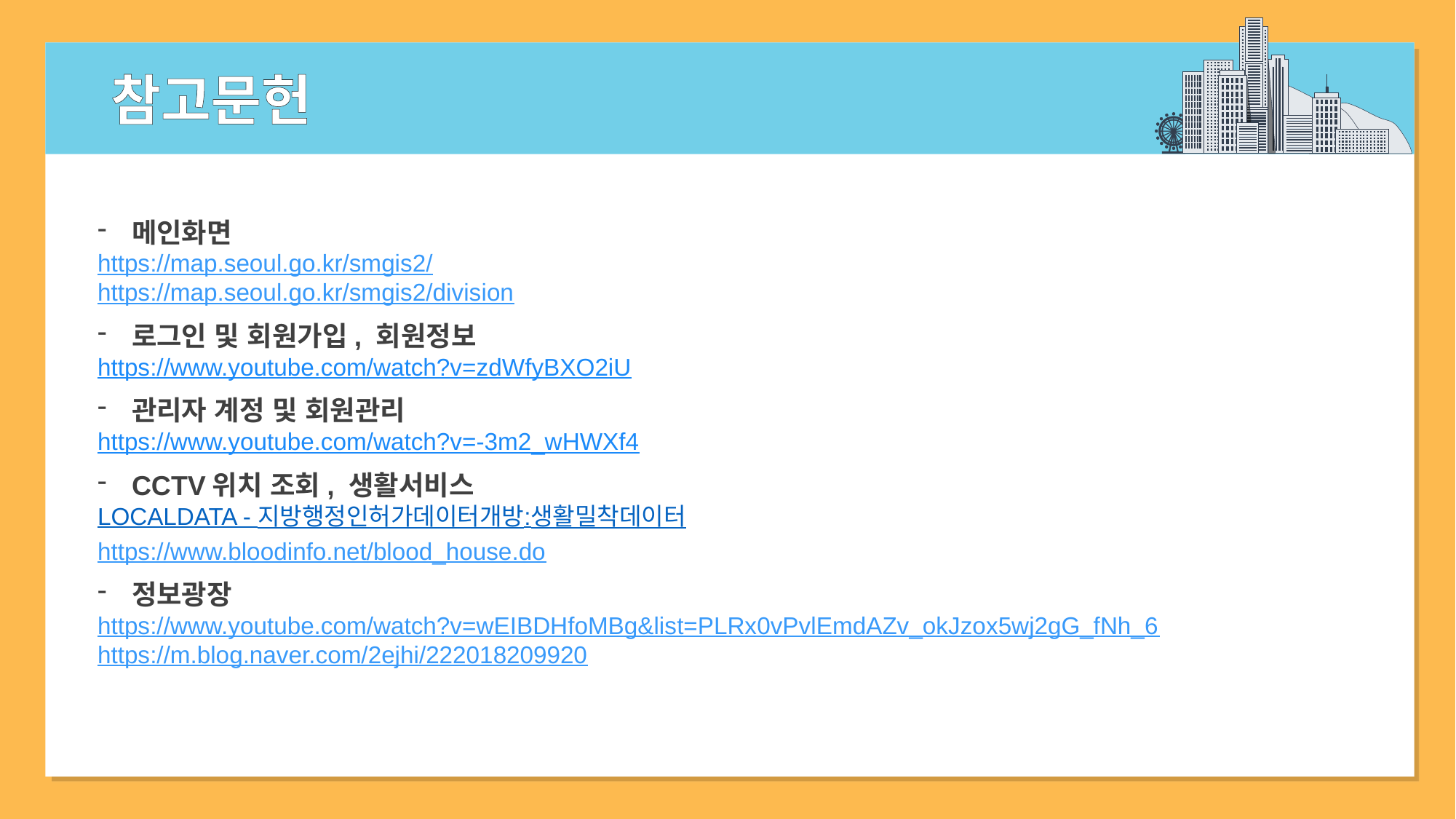

참고문헌
메인화면
https://map.seoul.go.kr/smgis2/
https://map.seoul.go.kr/smgis2/division

로그인 및 회원가입, 회원정보
https://www.youtube.com/watch?v=zdWfyBXO2iU

관리자 계정 및 회원관리
https://www.youtube.com/watch?v=-3m2_wHWXf4

CCTV위치 조회, 생활서비스
LOCALDATA - 지방행정인허가데이터개방:생활밀착데이터
https://www.bloodinfo.net/blood_house.do

정보광장
https://www.youtube.com/watch?v=wEIBDHfoMBg&list=PLRx0vPvlEmdAZv_okJzox5wj2gG_fNh_6
https://m.blog.naver.com/2ejhi/222018209920